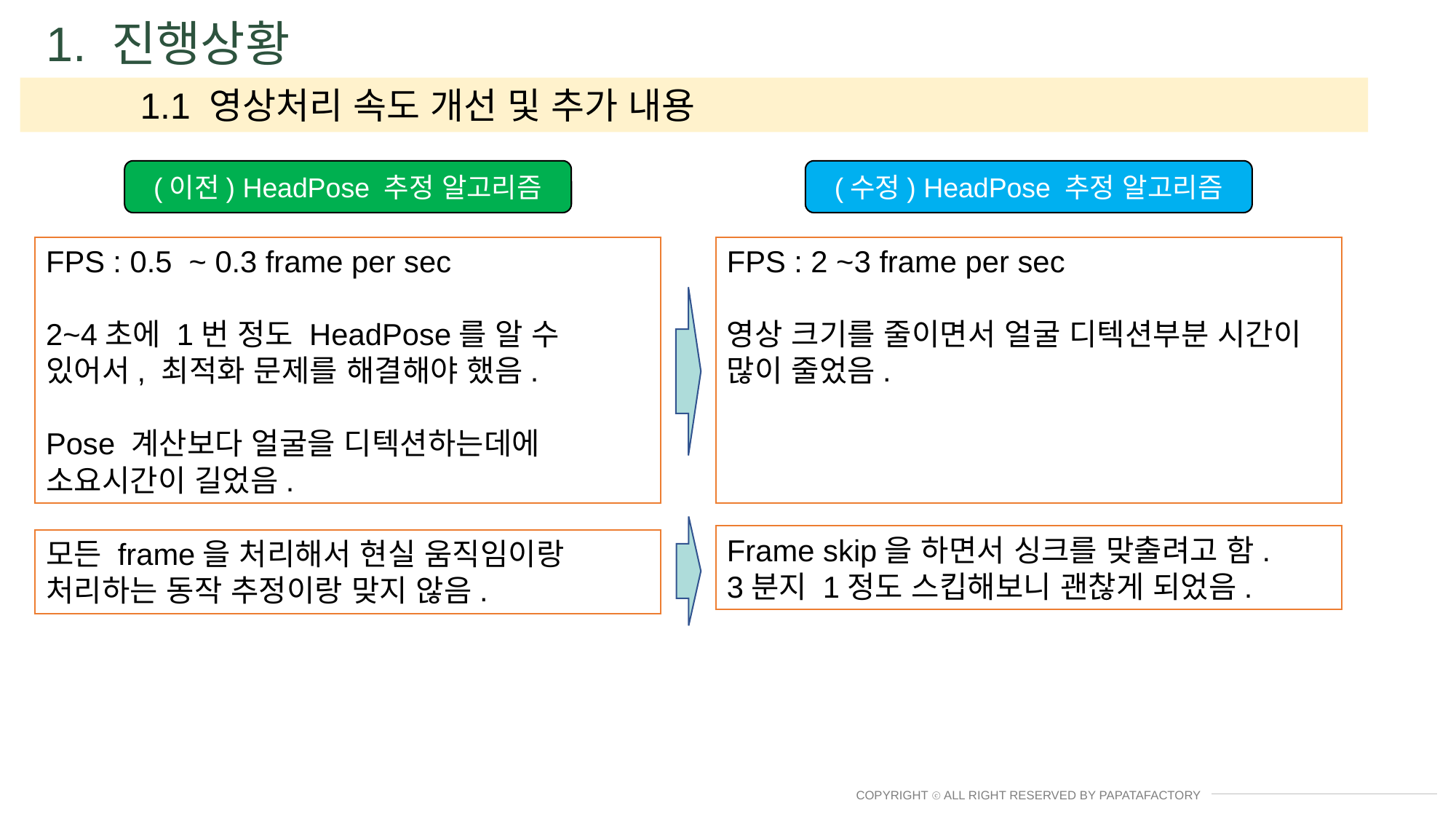

1. 진행상황
	1.1 영상처리 속도 개선 및 추가 내용
(이전) HeadPose 추정 알고리즘
(수정) HeadPose 추정 알고리즘
FPS : 2 ~3 frame per sec

영상 크기를 줄이면서 얼굴 디텍션부분 시간이 많이 줄었음.

FPS : 0.5  ~ 0.3 frame per sec

2~4초에 1번 정도 HeadPose를 알 수 있어서, 최적화 문제를 해결해야 했음.

Pose 계산보다 얼굴을 디텍션하는데에 소요시간이 길었음.

COPYRIGHT ⓒ ALL RIGHT RESERVED BY PAPATAFACTORY

Frame skip을 하면서 싱크를 맞출려고 함.
3분지 1정도 스킵해보니 괜찮게 되었음.
모든 frame을 처리해서 현실 움직임이랑 처리하는 동작 추정이랑 맞지 않음.